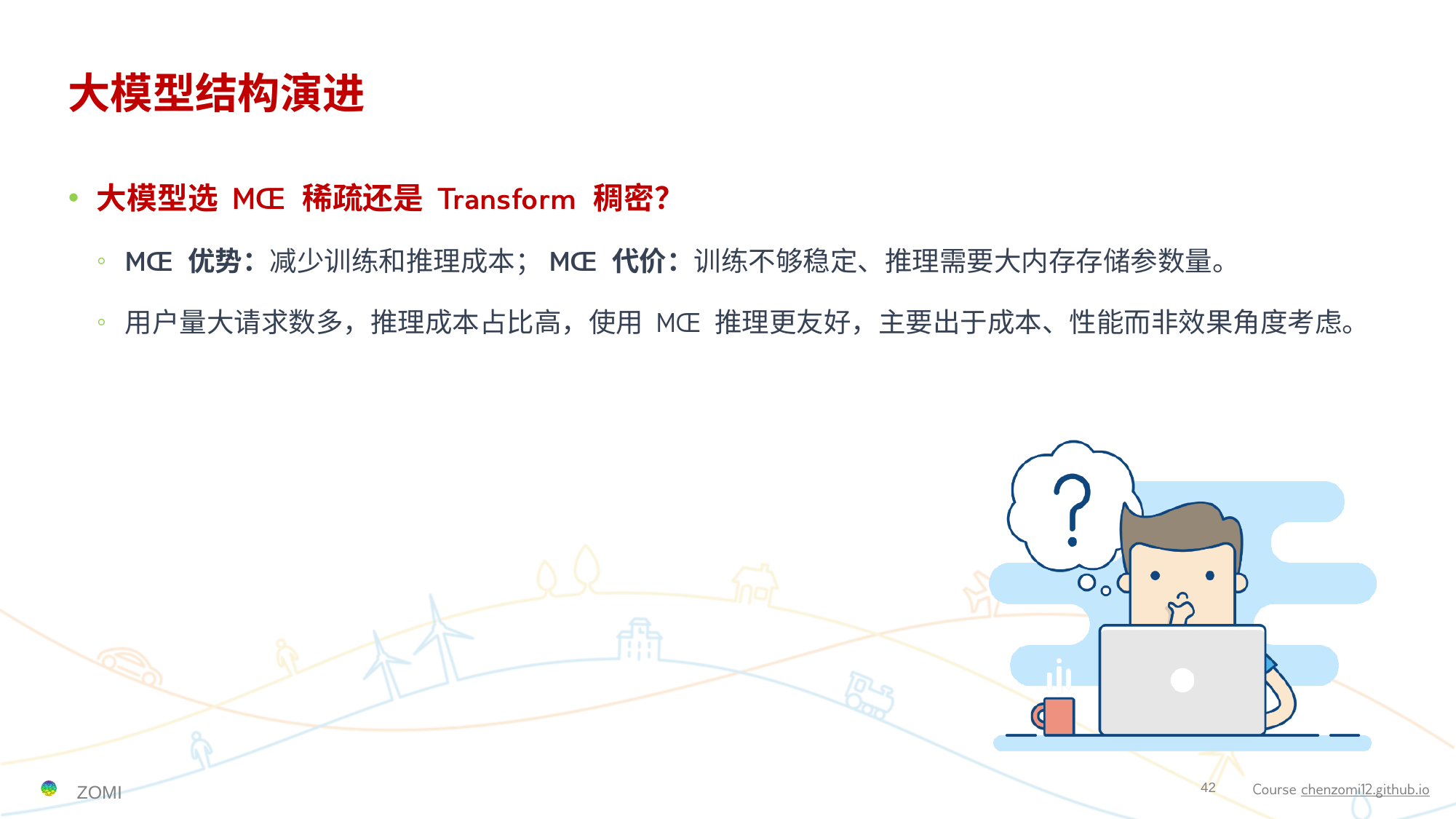

# 大模型结构演进
大模型选 MOE 稀疏还是 Transform 稠密？
MOE 优势：减少训练和推理成本；MOE 代价：训练不够稳定、推理需要大内存存储参数量。
用户量大请求数多，推理成本占比高，使用 MOE 推理更友好，主要出于成本、性能而非效果角度考虑。